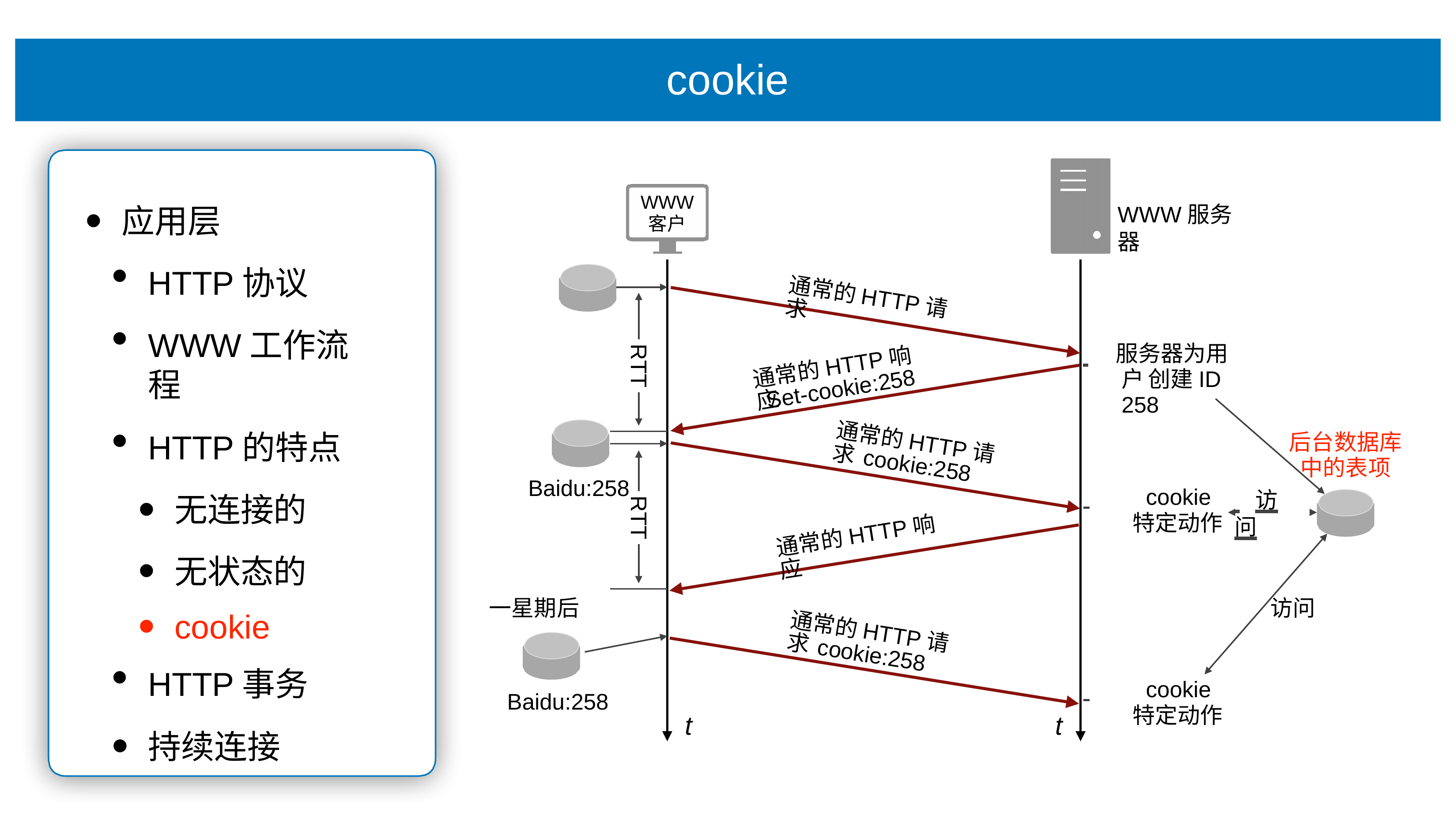

# cookie

WWW
客户
应⽤层
HTTP协议
WWW⼯作流程
HTTP的特点
⽆连接的
⽆状态的
cookie
HTTP事务
持续连接
WWW服务器

通常的HTTP请求

  服务器为⽤户 创建ID 258
RTT

通常的HTTP响应

Set-cookie:258

后台数据库 中的表项

通常的HTTP请求

cookie:258

Baidu:258
 		cookie
特定动作
 访问

RTT

通常的HTTP响应

⼀星期后
访问
通常的HTTP请求

cookie:258

 		cookie
特定动作
Baidu:258

t
t